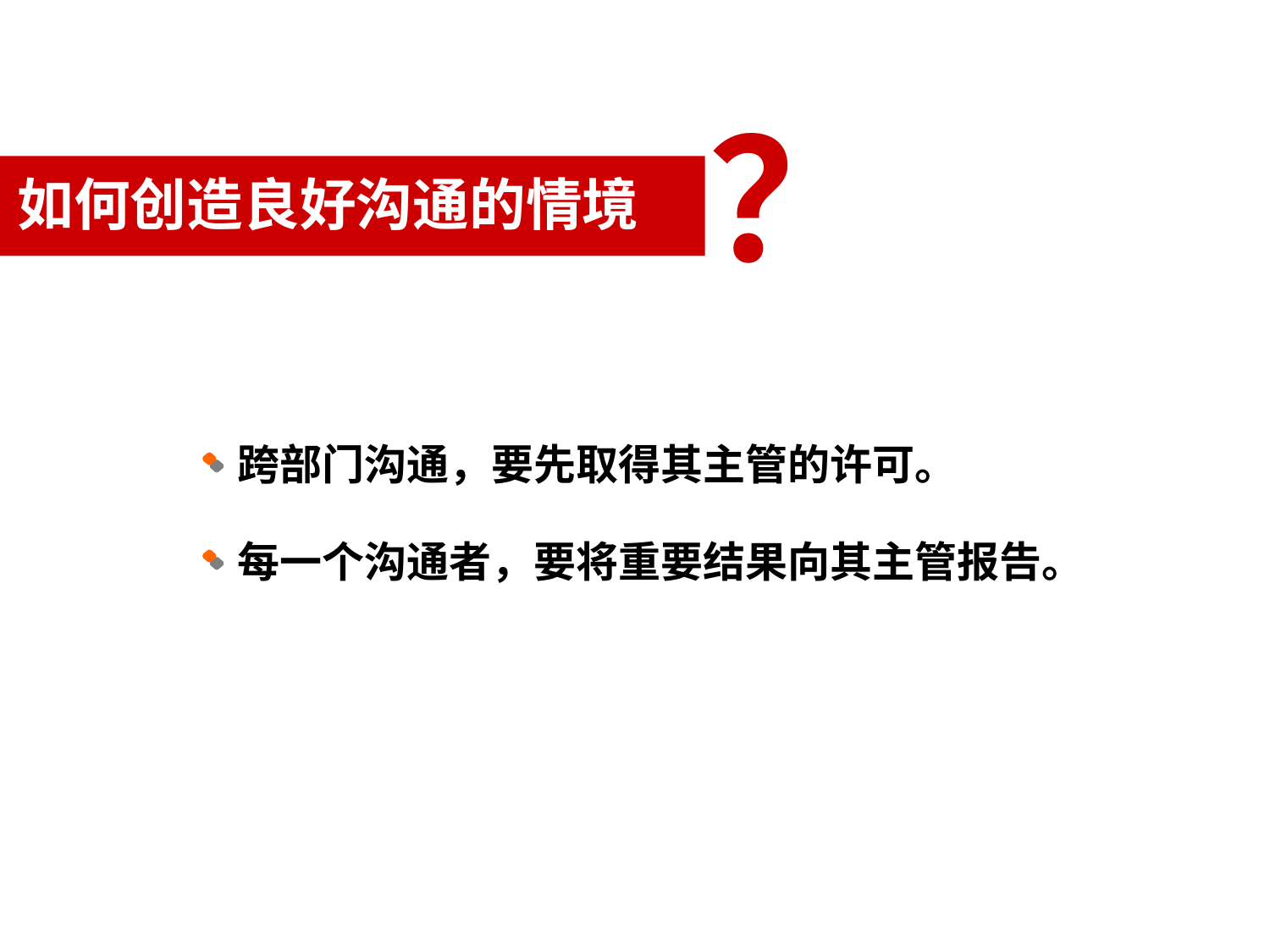

？
如何创造良好沟通的情境

跨部门沟通，要先取得其主管的许可。
每一个沟通者，要将重要结果向其主管报告。